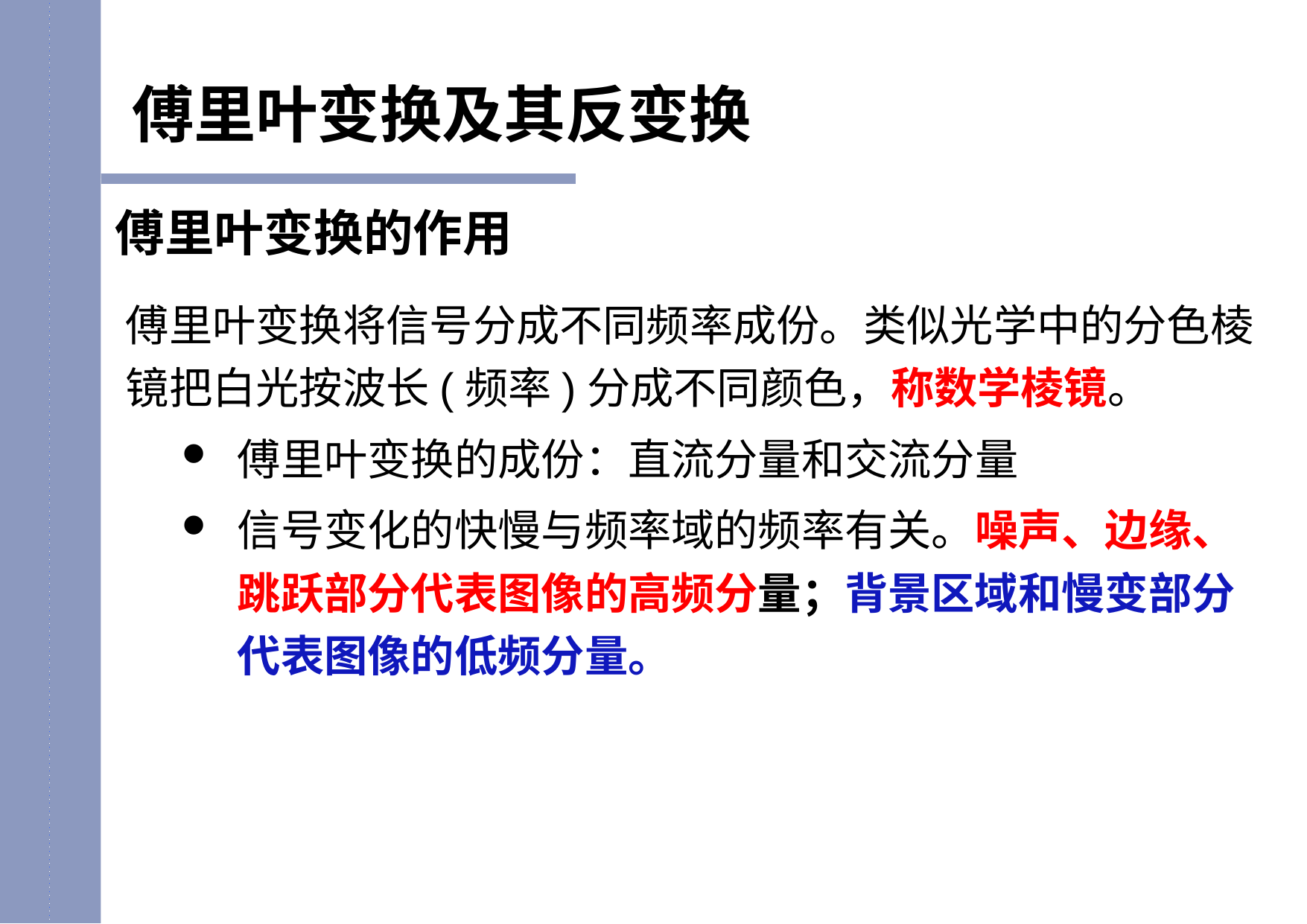

傅里叶变换及其反变换
# 傅里叶变换的作用
傅里叶变换将信号分成不同频率成份。类似光学中的分色棱镜把白光按波长(频率)分成不同颜色，称数学棱镜。
傅里叶变换的成份：直流分量和交流分量
信号变化的快慢与频率域的频率有关。噪声、边缘、跳跃部分代表图像的高频分量；背景区域和慢变部分代表图像的低频分量。